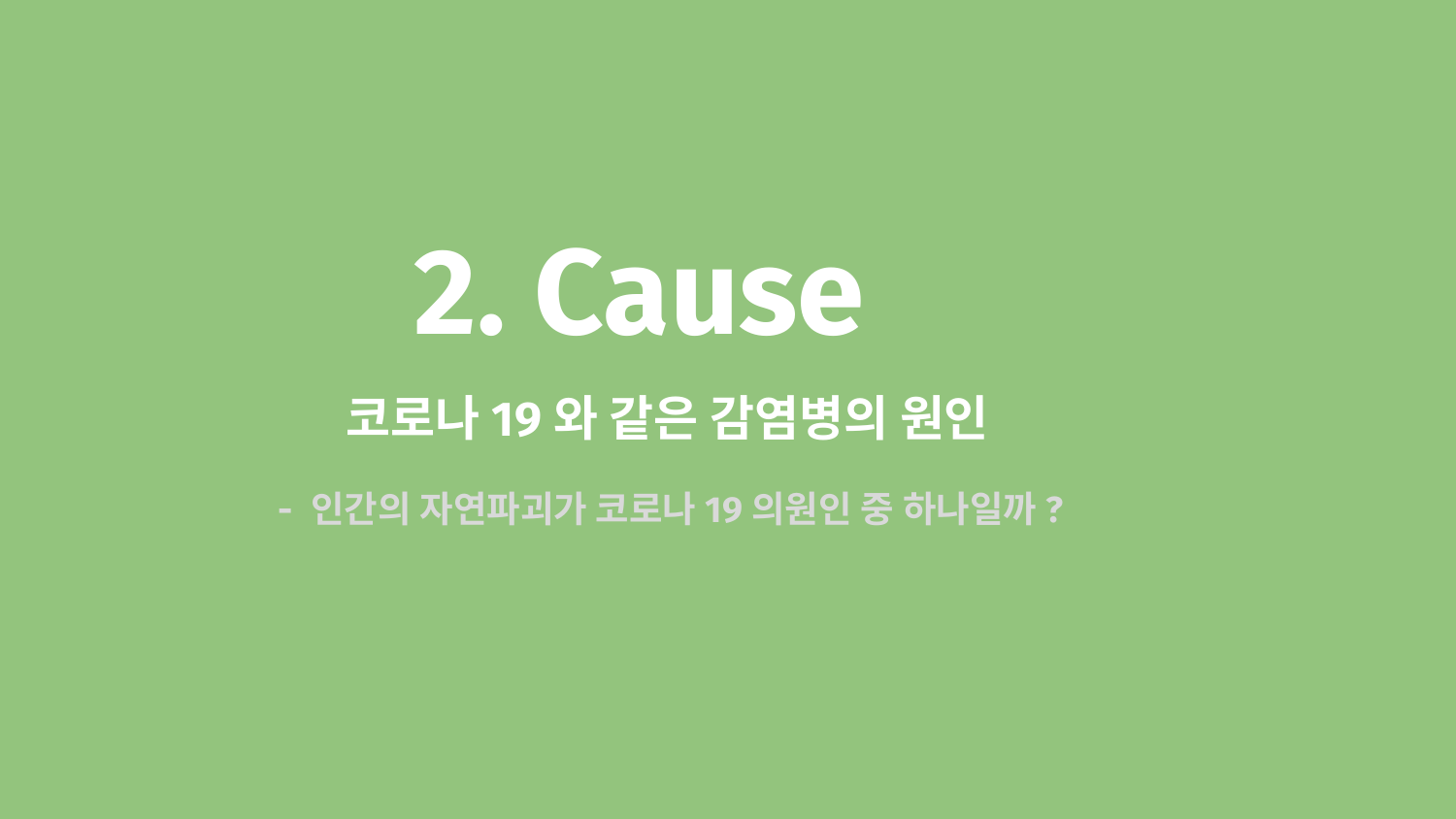

2. Cause
                     코로나19와 같은 감염병의 원인

                     - 인간의 자연파괴가 코로나19의원인 중 하나일까?